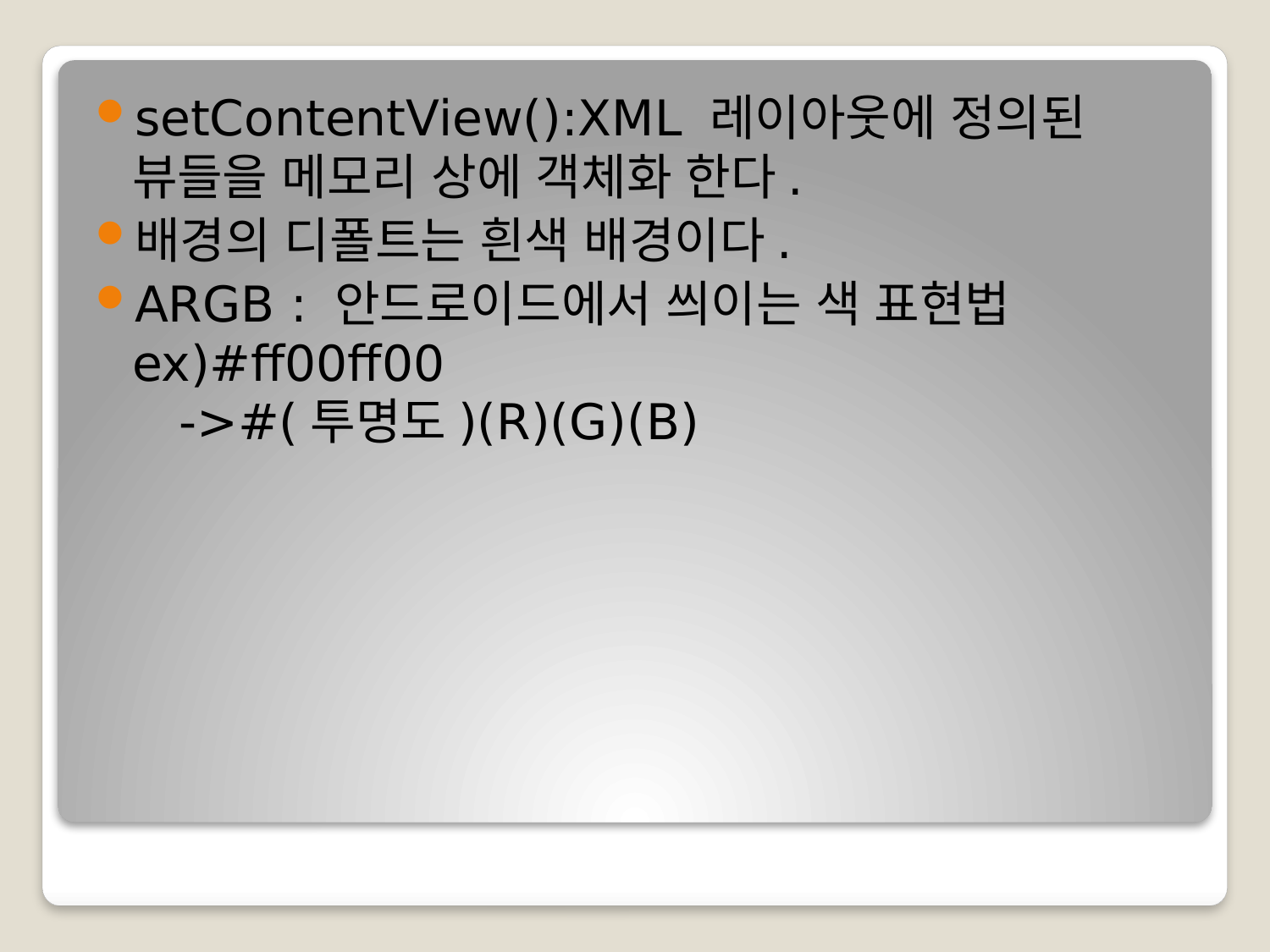

setContentView():XML 레이아웃에 정의된 뷰들을 메모리 상에 객체화 한다.
배경의 디폴트는 흰색 배경이다.
ARGB : 안드로이드에서 씌이는 색 표현법        ex)#ff00ff00						      ->#(투명도)(R)(G)(B)